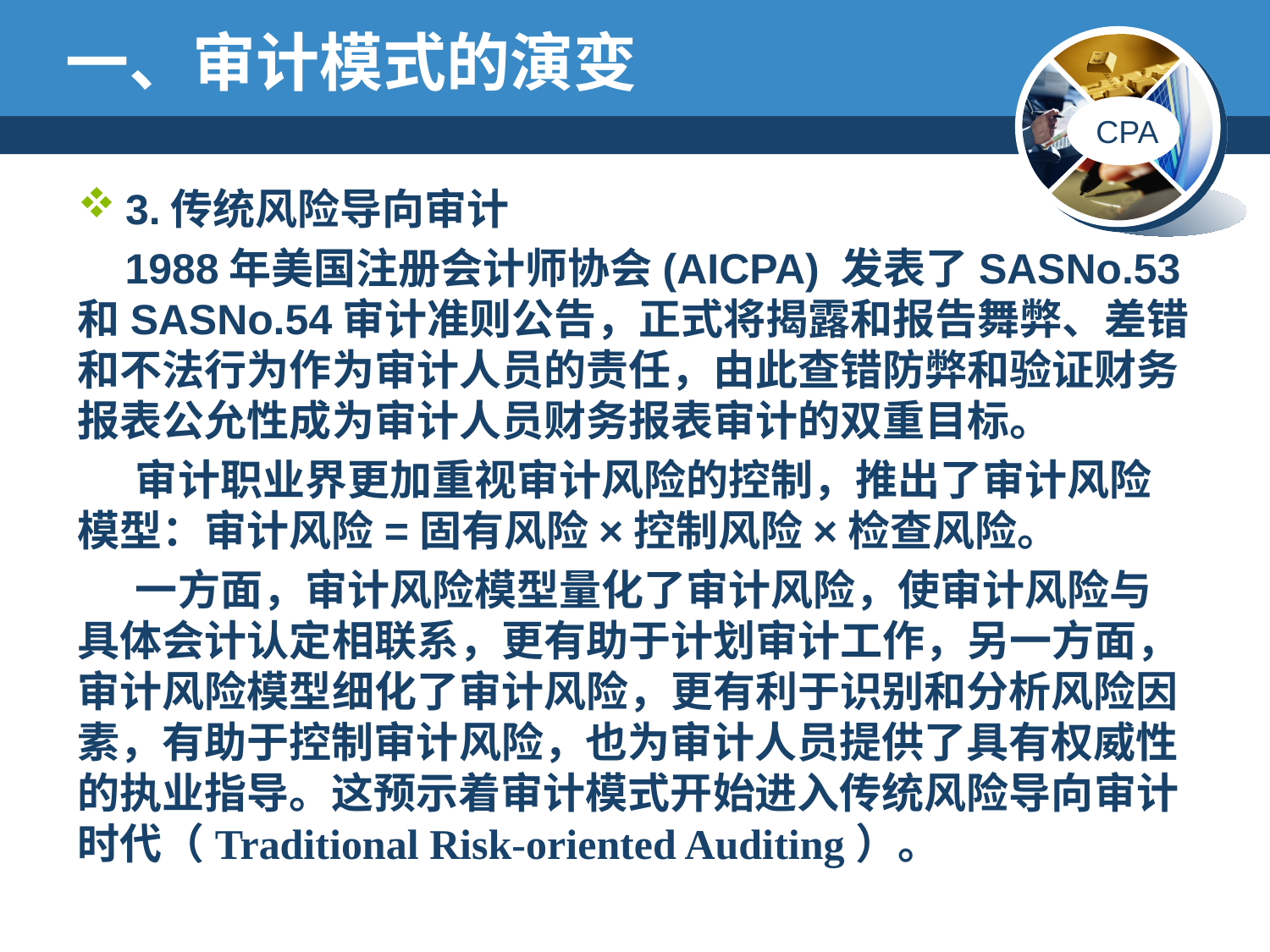

# 一、审计模式的演变
3.传统风险导向审计
    1988年美国注册会计师协会(AICPA) 发表了SASNo.53和SASNo.54审计准则公告，正式将揭露和报告舞弊、差错和不法行为作为审计人员的责任，由此查错防弊和验证财务报表公允性成为审计人员财务报表审计的双重目标。
     审计职业界更加重视审计风险的控制，推出了审计风险模型：审计风险=固有风险×控制风险×检查风险。
     一方面，审计风险模型量化了审计风险，使审计风险与具体会计认定相联系，更有助于计划审计工作，另一方面，审计风险模型细化了审计风险，更有利于识别和分析风险因素，有助于控制审计风险，也为审计人员提供了具有权威性的执业指导。这预示着审计模式开始进入传统风险导向审计时代（Traditional Risk-oriented Auditing）。